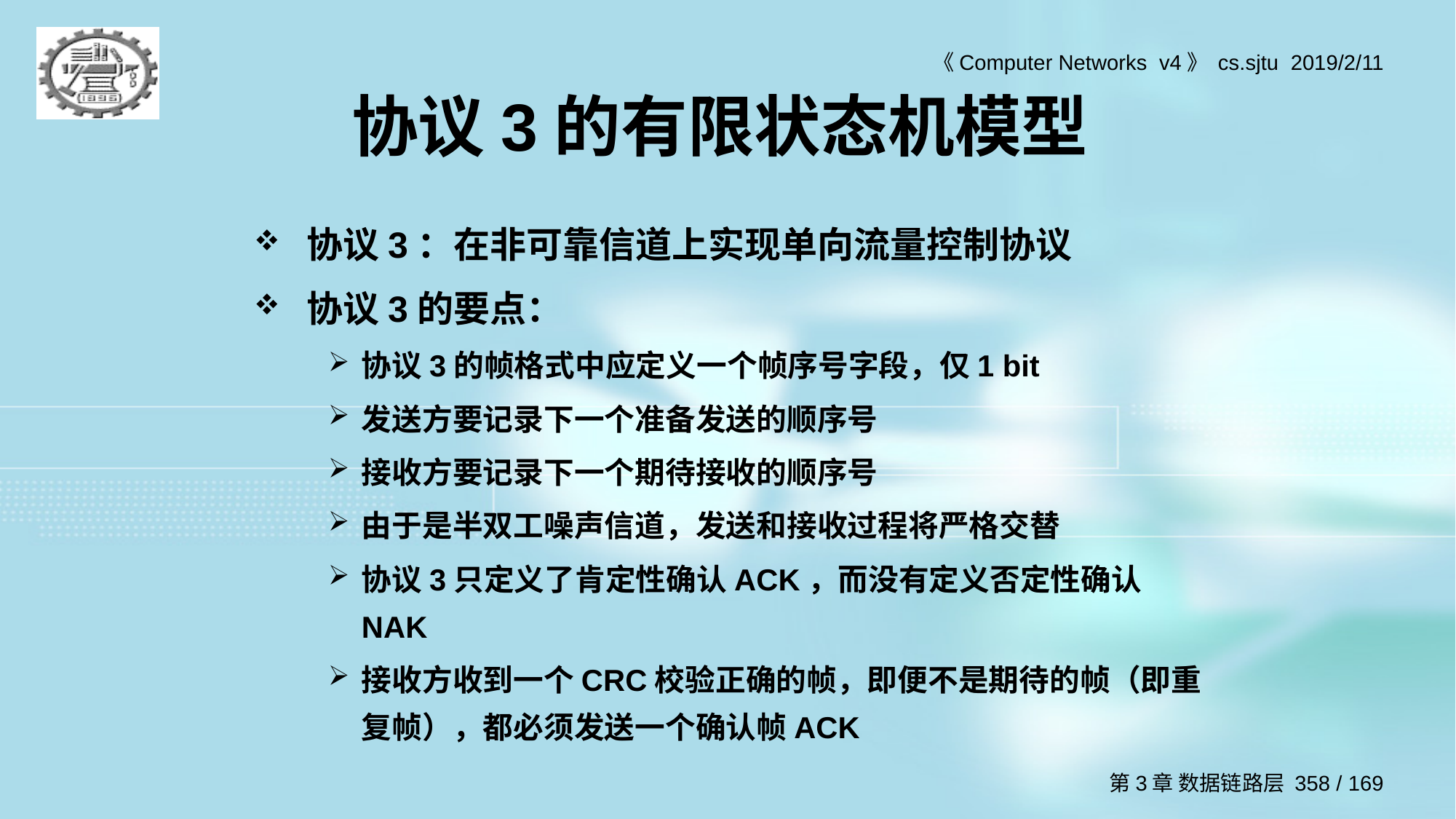

# 协议3的有限状态机模型
协议3：在非可靠信道上实现单向流量控制协议
协议3的要点：
协议3的帧格式中应定义一个帧序号字段，仅1 bit
发送方要记录下一个准备发送的顺序号
接收方要记录下一个期待接收的顺序号
由于是半双工噪声信道，发送和接收过程将严格交替
协议3只定义了肯定性确认ACK，而没有定义否定性确认NAK
接收方收到一个CRC校验正确的帧，即便不是期待的帧（即重复帧），都必须发送一个确认帧ACK